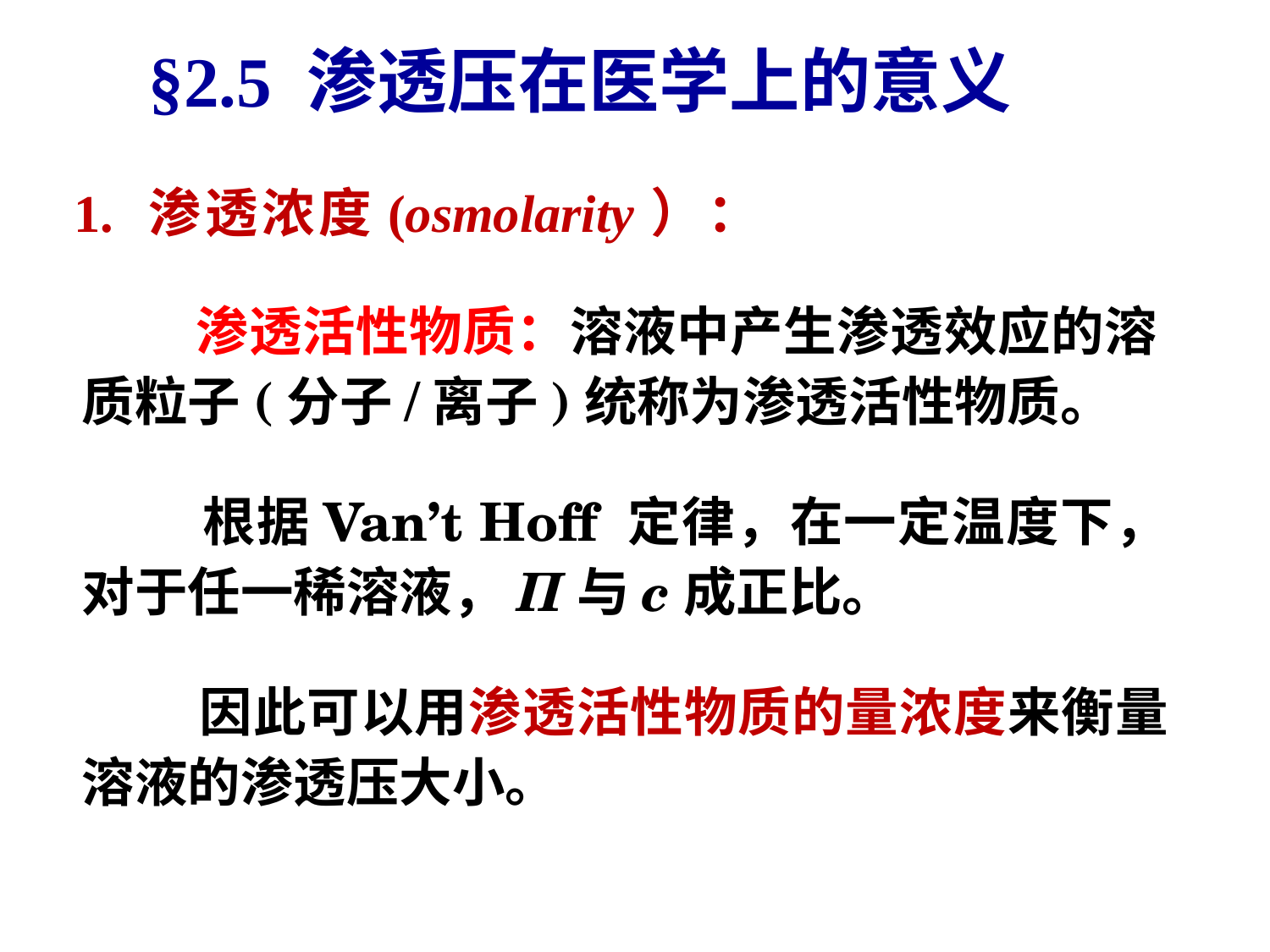

§2.5 渗透压在医学上的意义
 1. 渗透浓度(osmolarity）：
        渗透活性物质：溶液中产生渗透效应的溶质粒子(分子/离子)统称为渗透活性物质。
        根据Van’t Hoff 定律，在一定温度下，对于任一稀溶液，Π与c成正比。
        因此可以用渗透活性物质的量浓度来衡量溶液的渗透压大小。
54
54